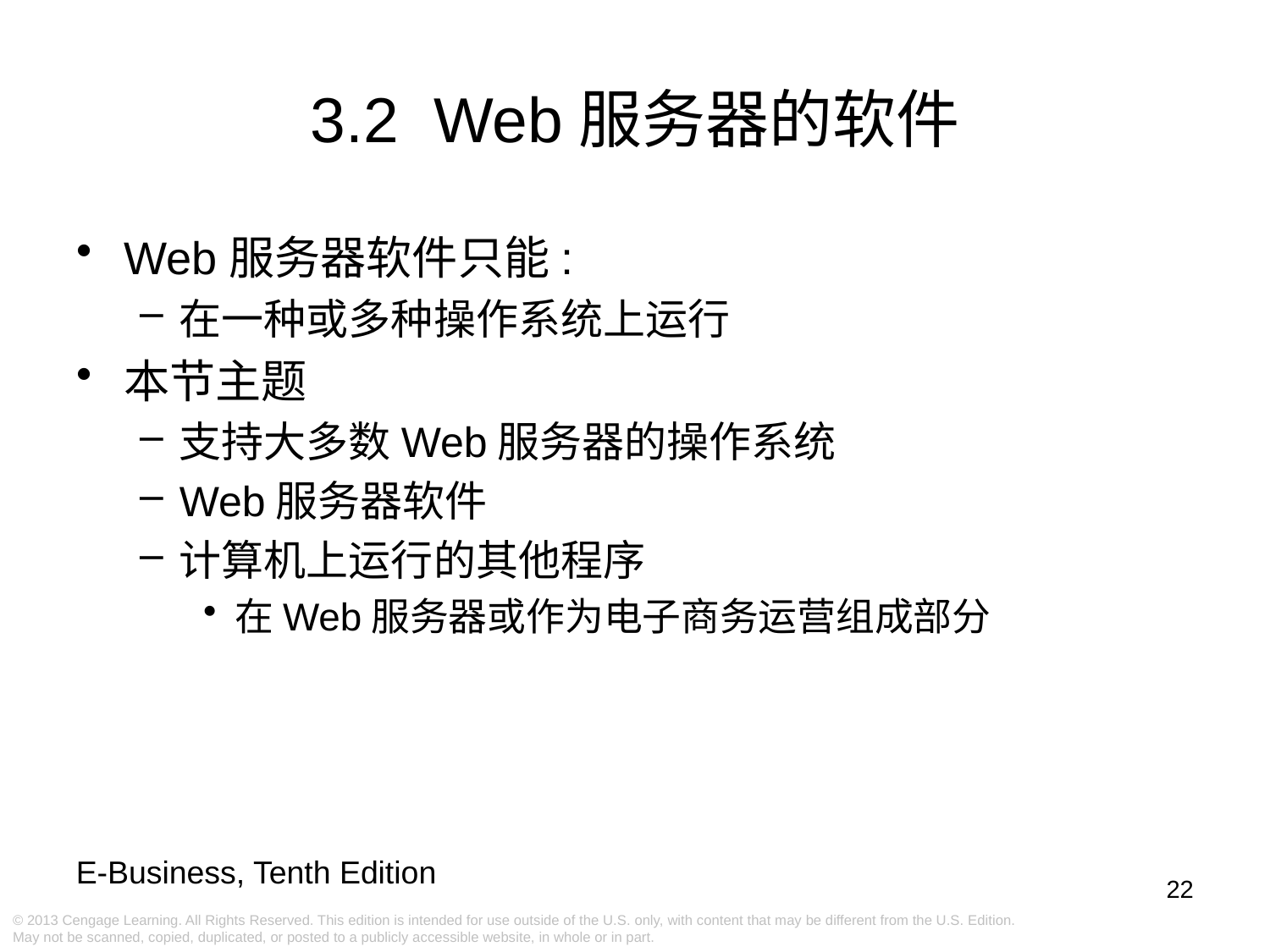

3.2  Web服务器的软件
Web服务器软件只能:
在一种或多种操作系统上运行
本节主题
支持大多数Web服务器的操作系统
Web服务器软件
计算机上运行的其他程序
在Web服务器或作为电子商务运营组成部分
22